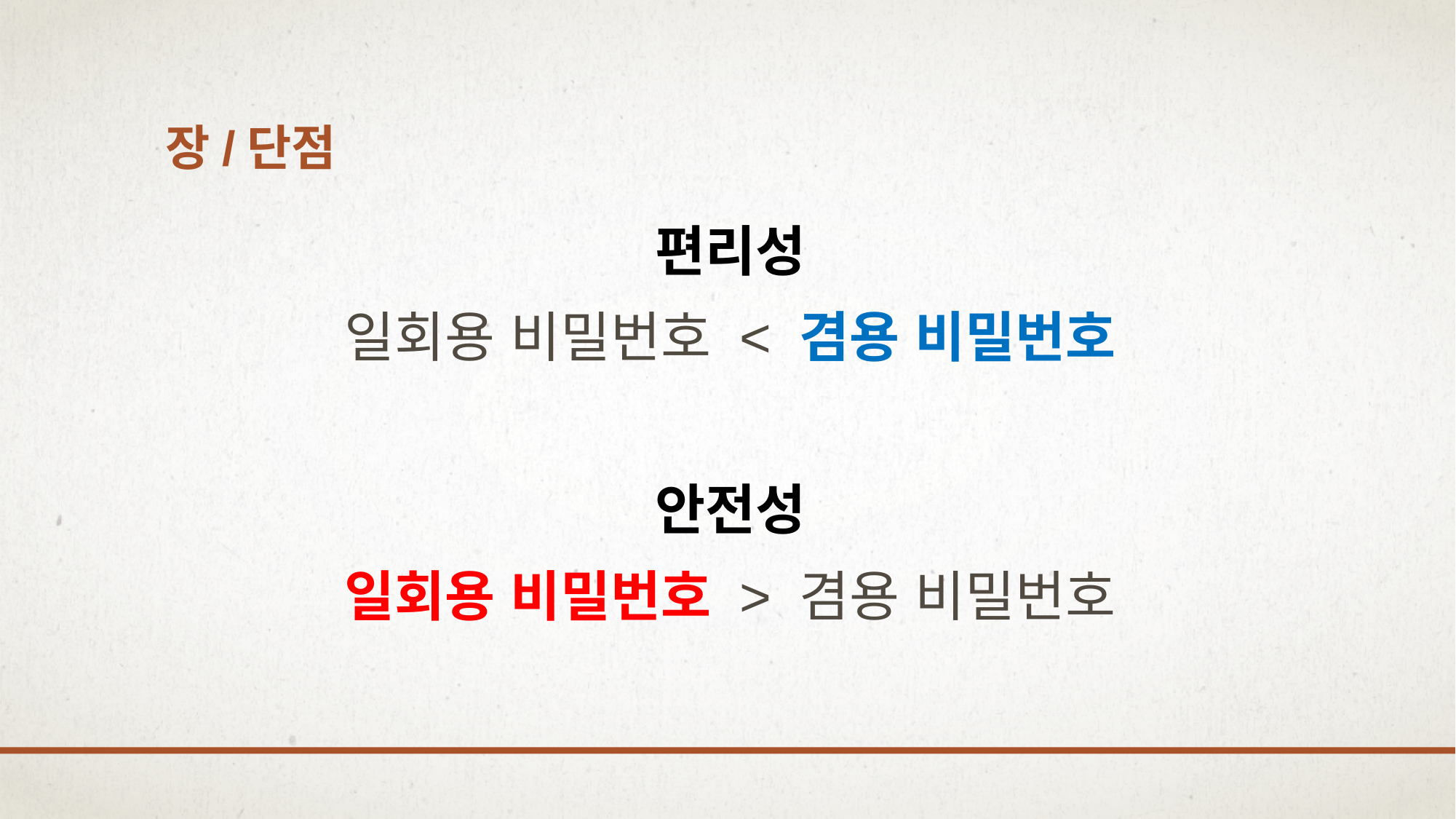

# 장/단점
편리성
일회용 비밀번호 < 겸용 비밀번호

안전성
일회용 비밀번호 > 겸용 비밀번호